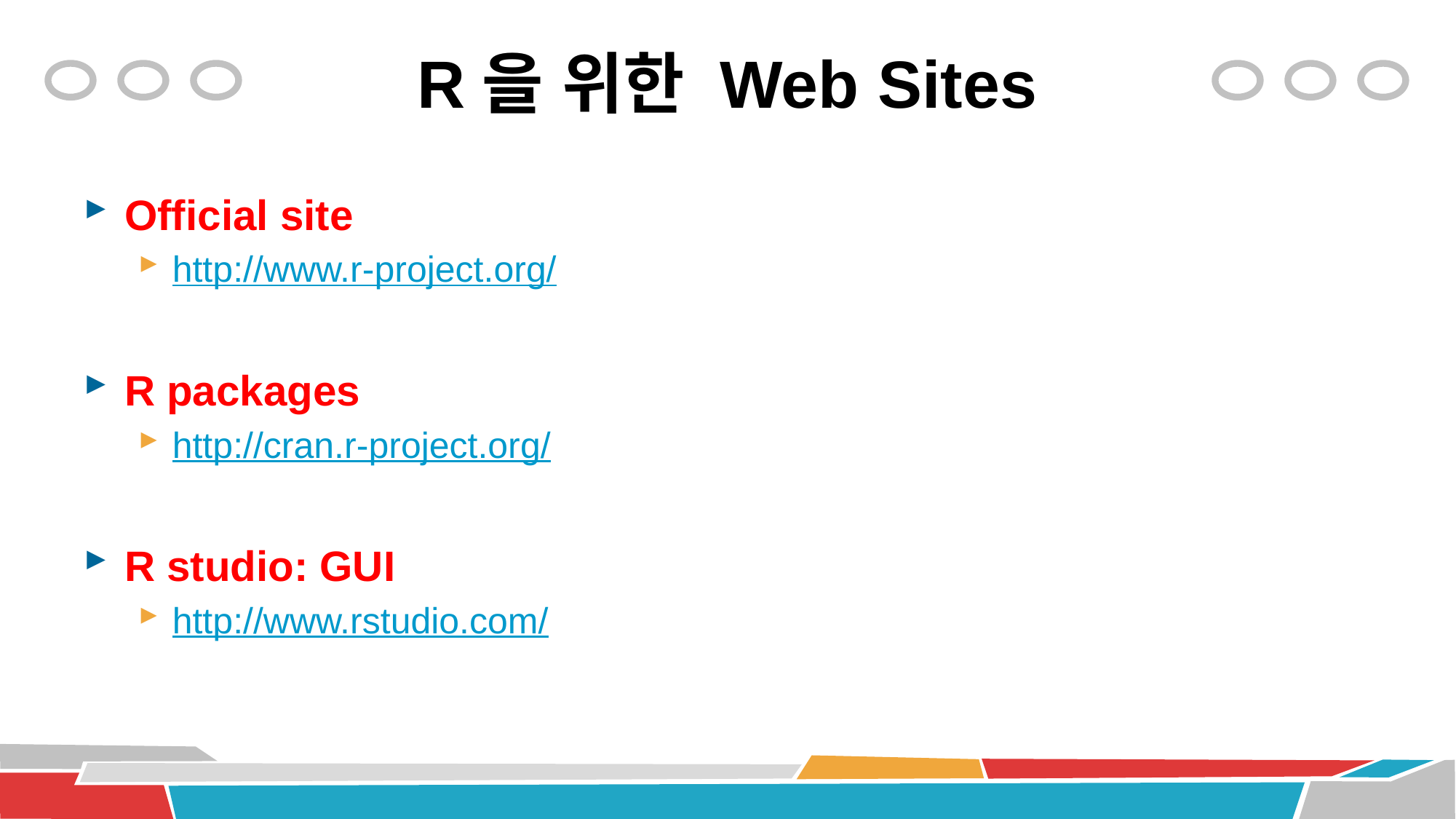

# R을 위한 Web Sites
Official site
http://www.r-project.org/

R packages
http://cran.r-project.org/

R studio: GUI
http://www.rstudio.com/